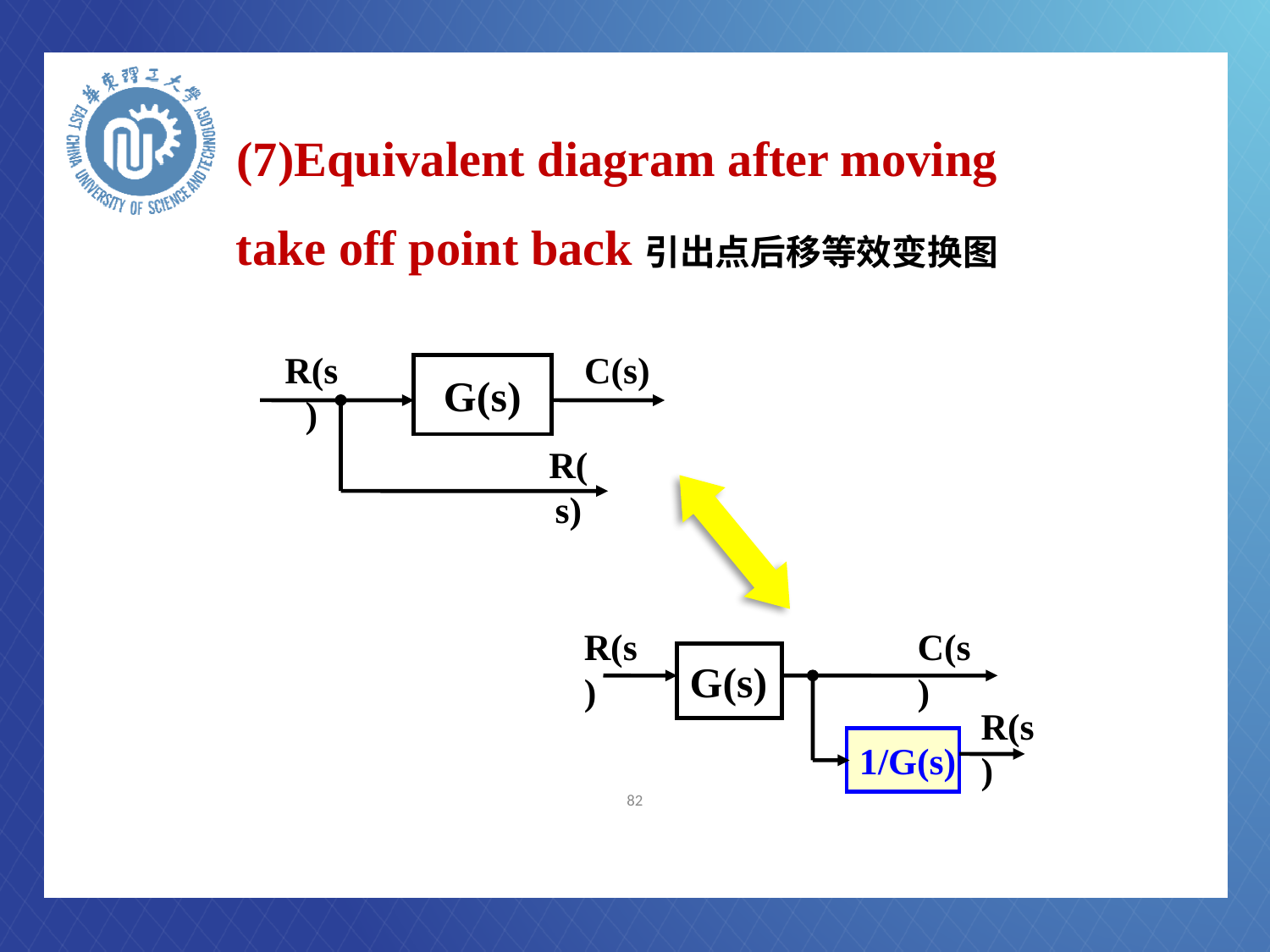

# (7)Equivalent diagram after moving take off point back引出点后移等效变换图
R(s)
C(s)
G(s)

R(s)

R(s)
C(s)
G(s)

R(s)
1/G(s)

82